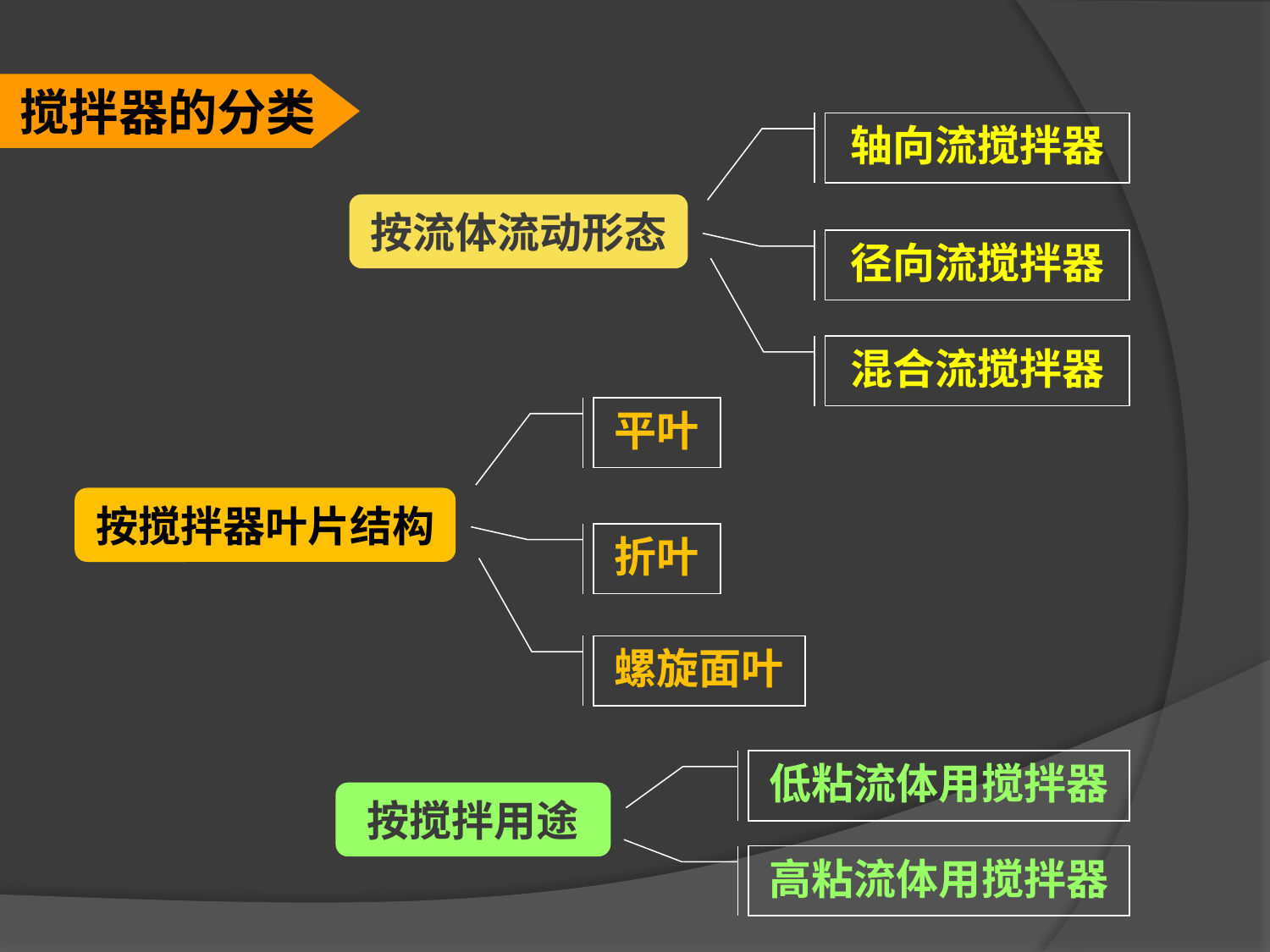

搅拌器的分类
轴向流搅拌器
按流体流动形态
径向流搅拌器
混合流搅拌器
平叶
按搅拌器叶片结构
折叶
螺旋面叶
低粘流体用搅拌器
按搅拌用途
高粘流体用搅拌器